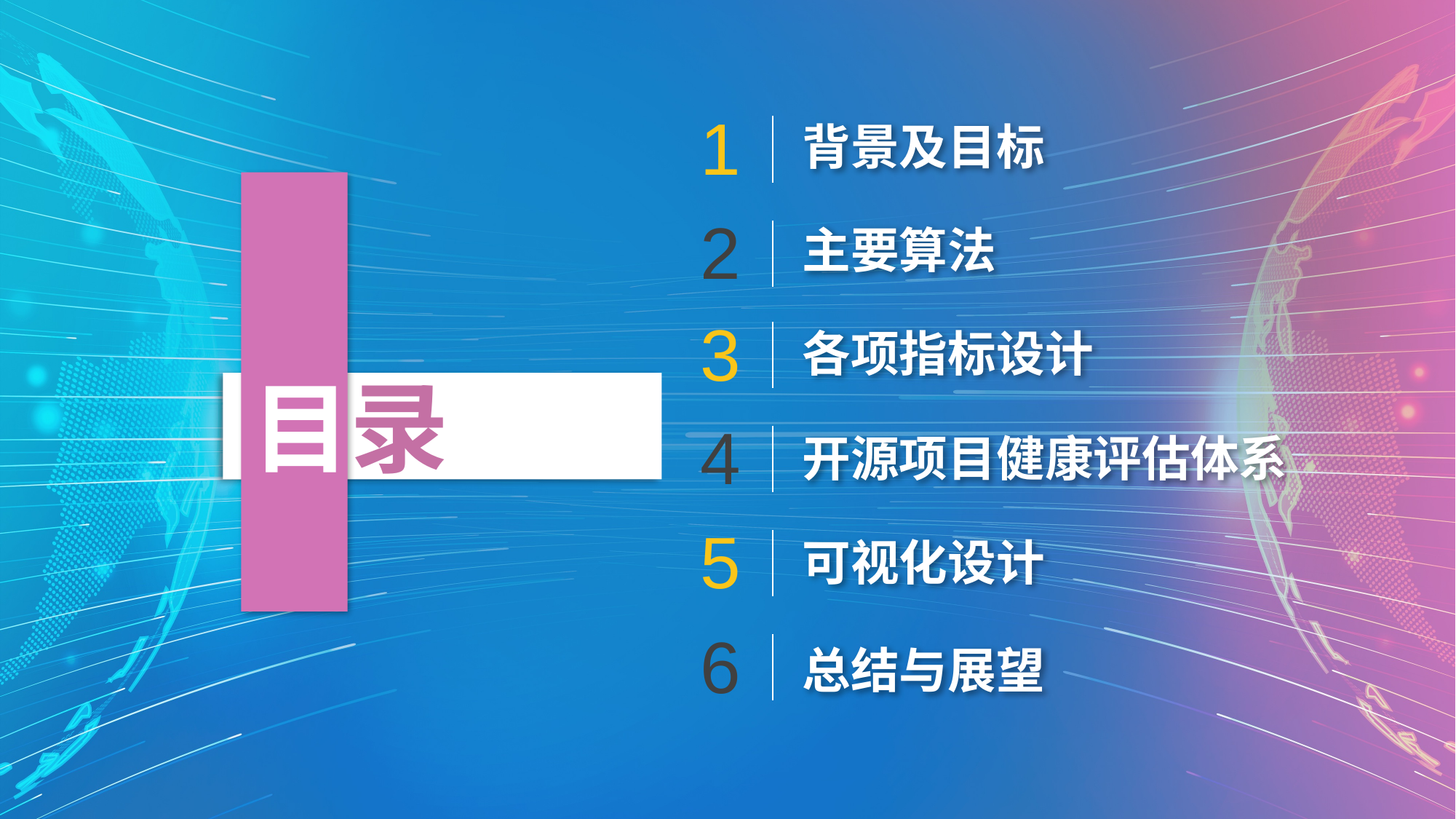

1
背景及目标

2

主要算法
3
各项指标设计
目录
4
开源项目健康评估体系
5
可视化设计
6
总结与展望